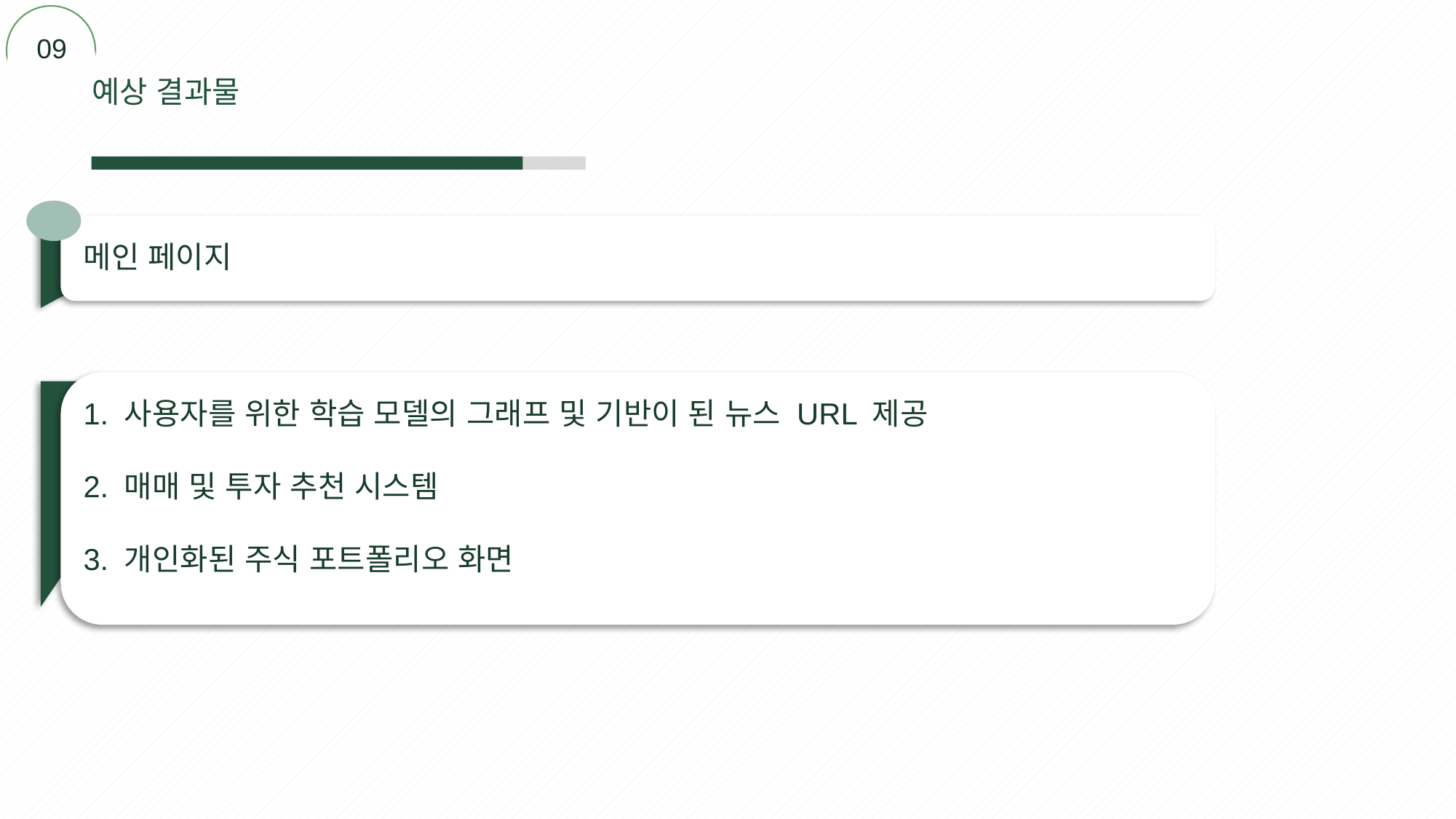

1

09
예상 결과물

메인 페이지

1. 사용자를 위한 학습 모델의 그래프 및 기반이 된 뉴스 URL 제공

2. 매매 및 투자 추천 시스템

3. 개인화된 주식 포트폴리오 화면